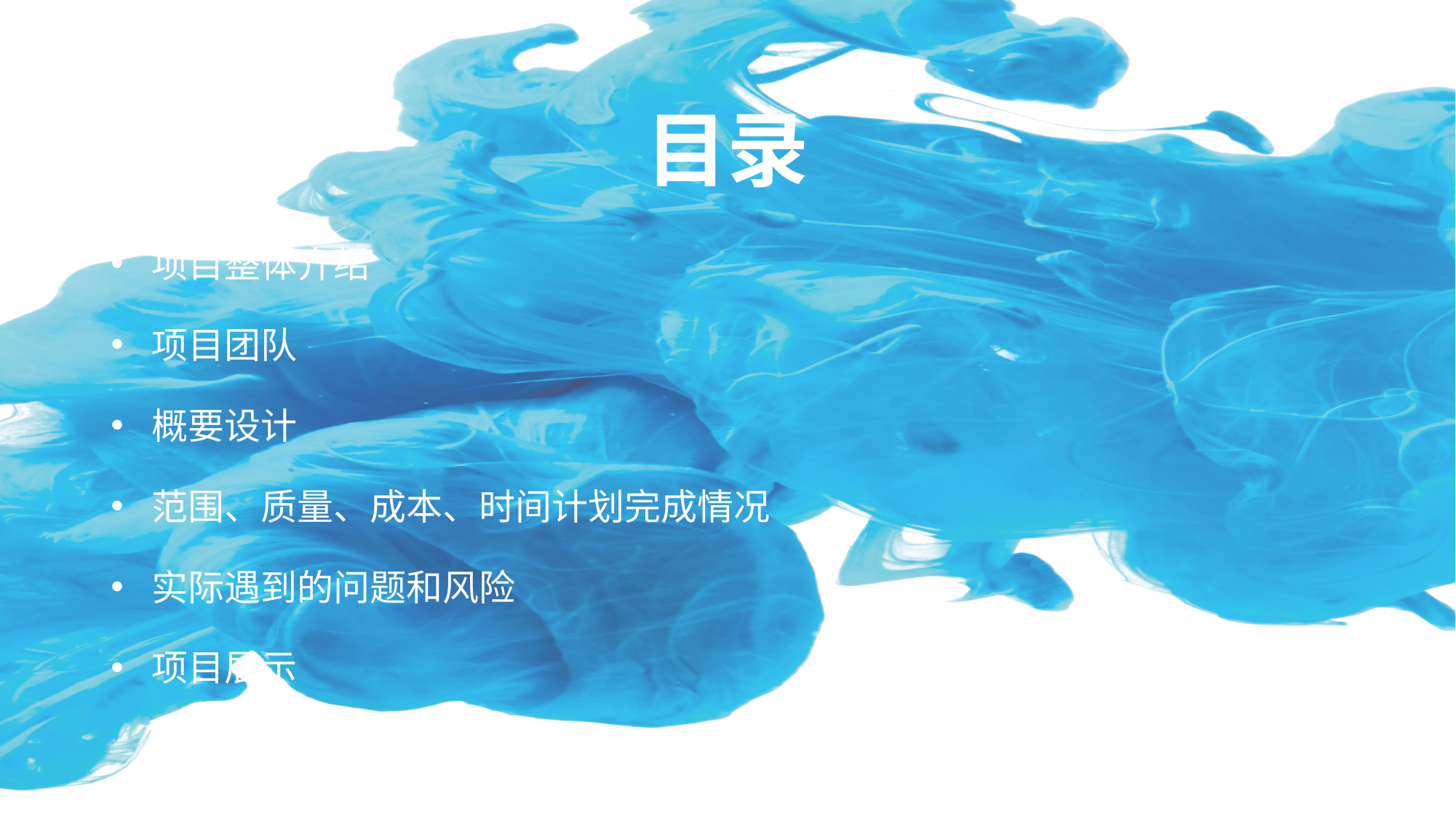

目录
项目整体介绍
项目团队
概要设计
范围、质量、成本、时间计划完成情况
实际遇到的问题和风险
项目展示